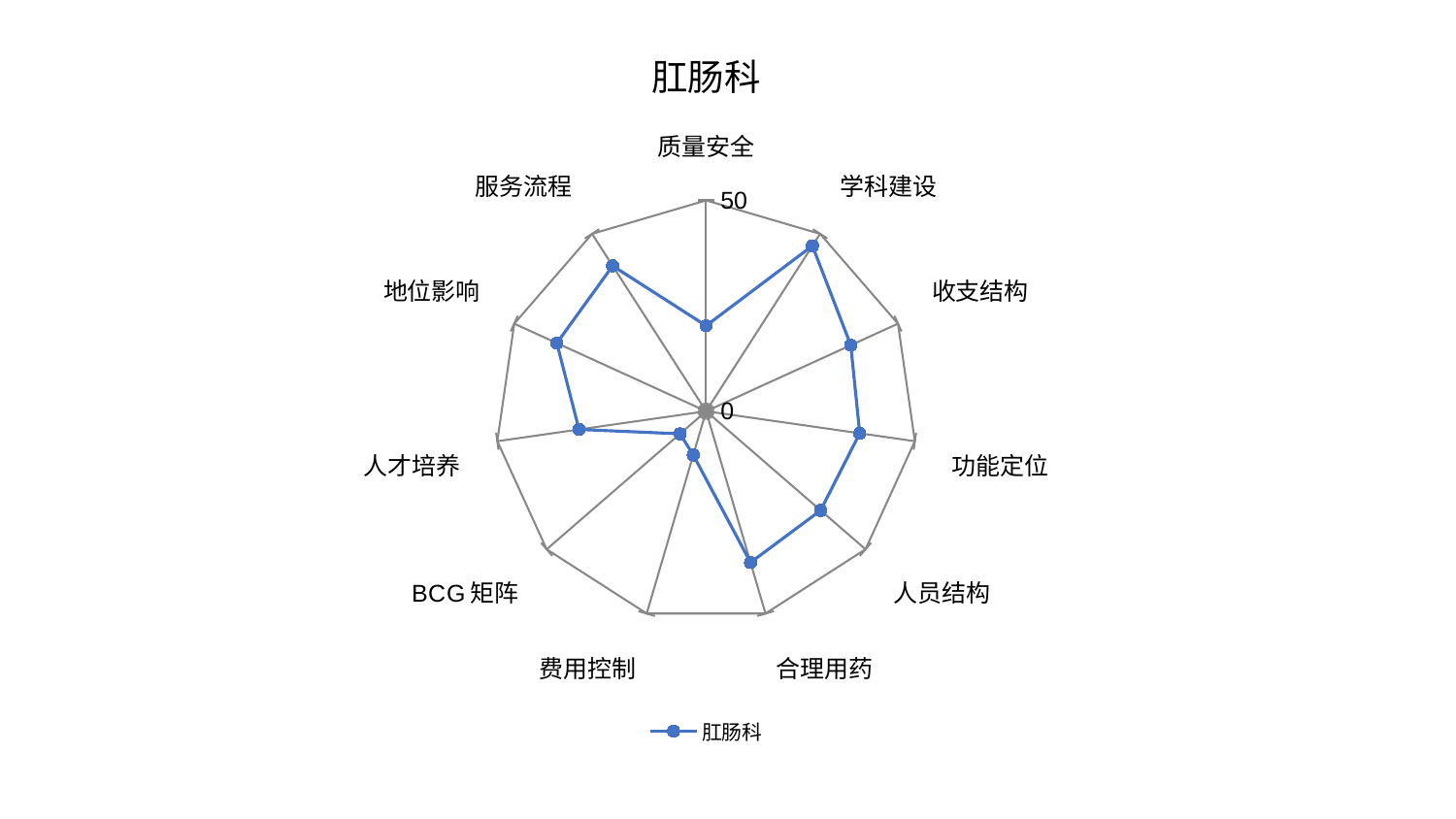

### Chart: 肛肠科

| Category | 肛肠科 |
|---|---|
| 质量安全 | 20.277951497879002 |
| 学科建设 | 46.63232416311217 |
| 收支结构 | 37.70724399746394 |
| 功能定位 | 36.79089070144961 |
| 人员结构 | 35.914592154959095 |
| 合理用药 | 37.38621573060069 |
| 费用控制 | 10.808005970824459 |
| BCG矩阵 | 8.192295562935536 |
| 人才培养 | 30.436310018135853 |
| 地位影响 | 38.90891276352628 |
| 服务流程 | 40.979781826283904 |
137